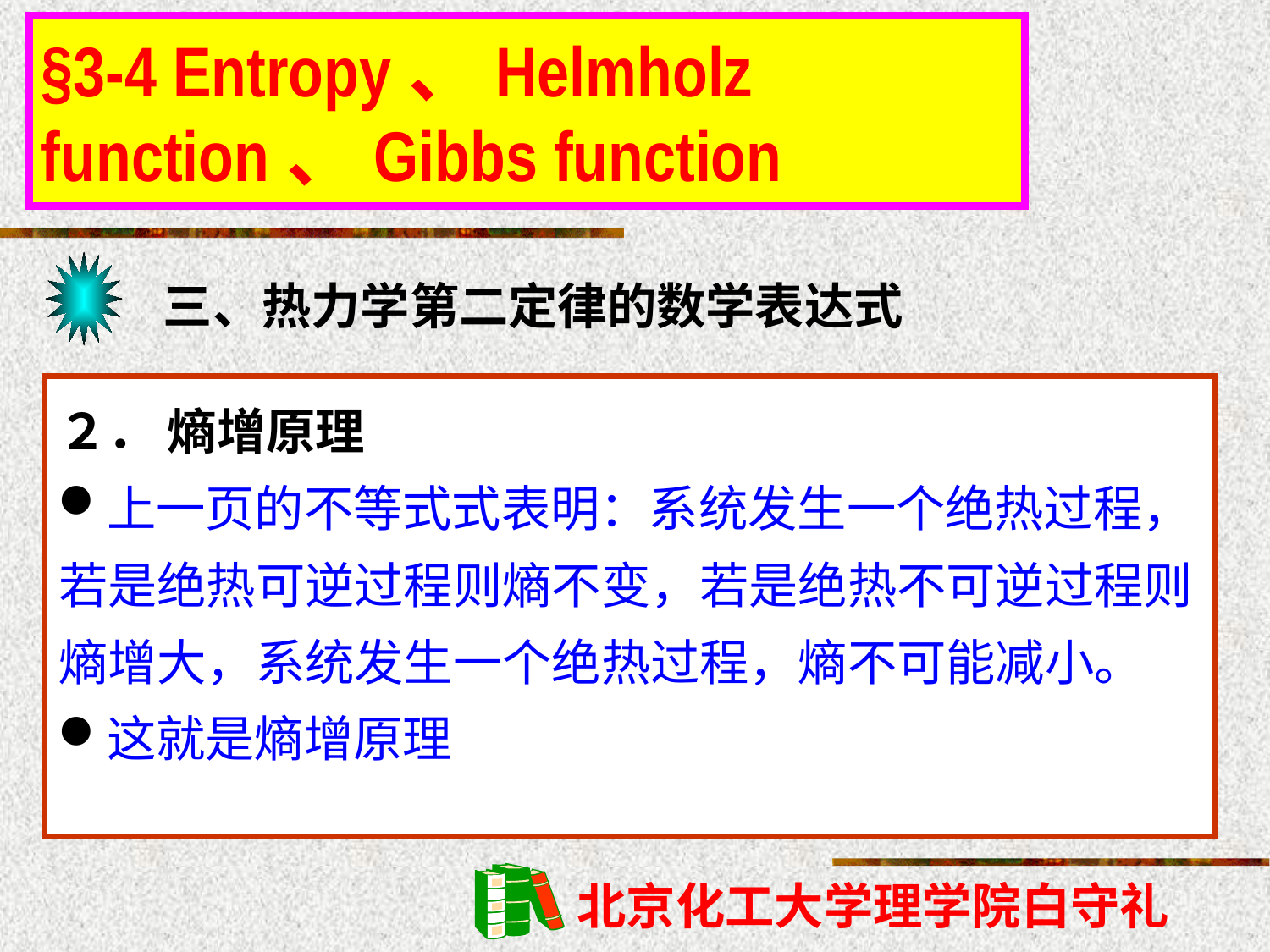

§3-4 Entropy、Helmholz function、Gibbs function

三、热力学第二定律的数学表达式
２． 熵增原理
上一页的不等式式表明：系统发生一个绝热过程，若是绝热可逆过程则熵不变，若是绝热不可逆过程则熵增大，系统发生一个绝热过程，熵不可能减小。
这就是熵增原理